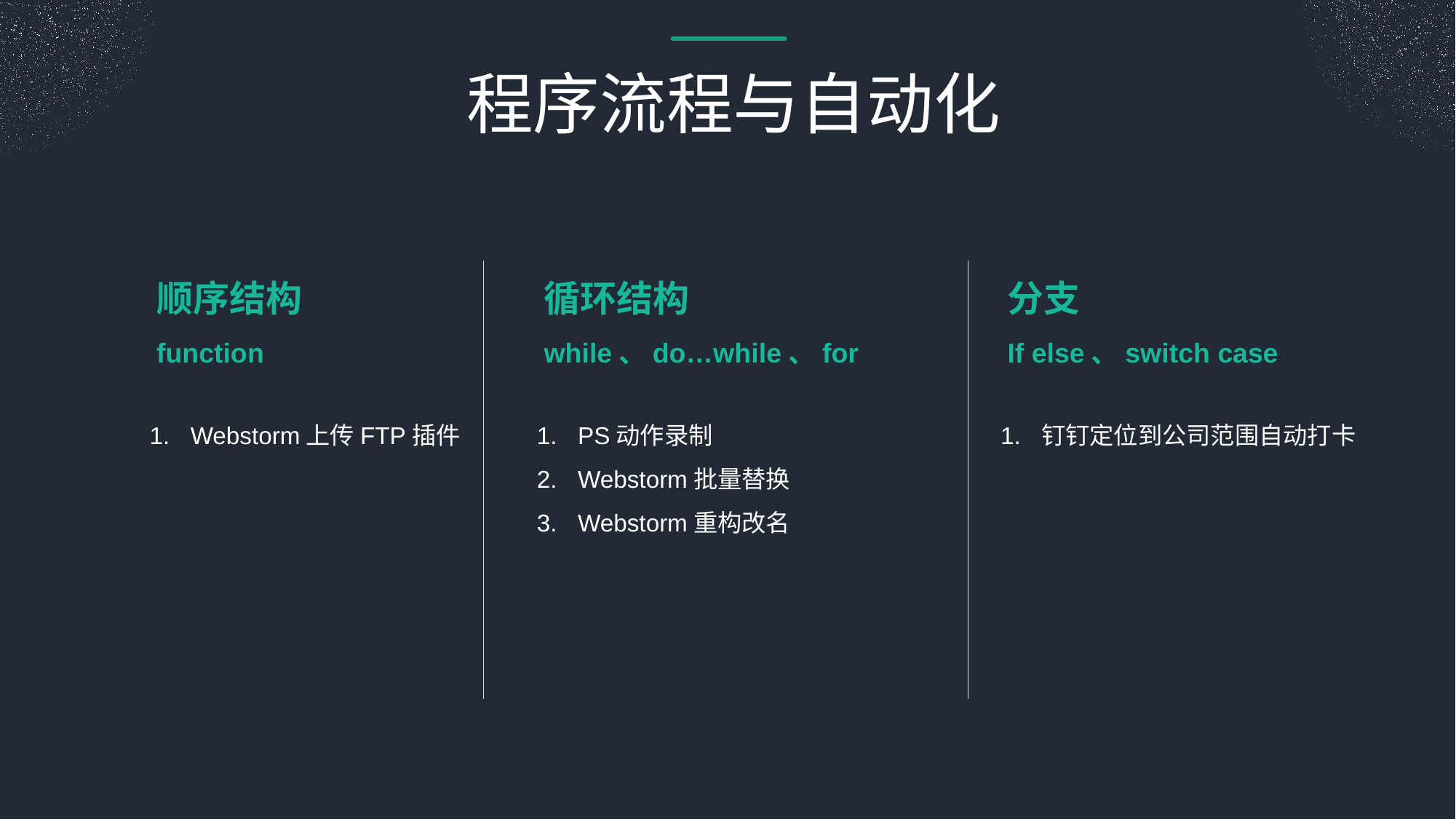

程序流程与自动化
顺序结构
function
循环结构
while、do…while、for
分支
If else、switch case
Webstorm上传FTP插件
PS动作录制
Webstorm批量替换
Webstorm重构改名
钉钉定位到公司范围自动打卡